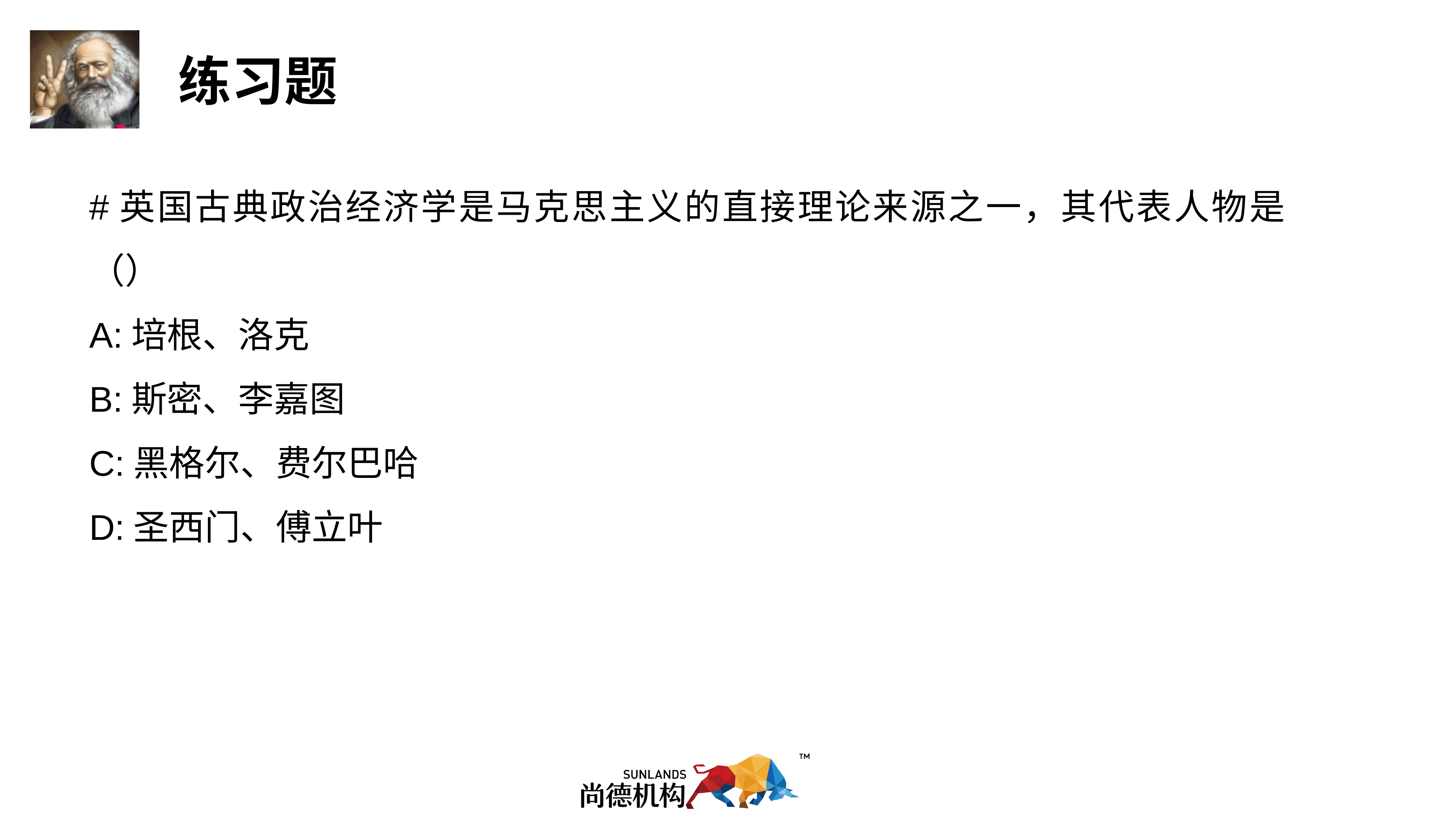

#英国古典政治经济学是马克思主义的直接理论来源之一，其代表人物是（）
A:培根、洛克
B:斯密、李嘉图
C:黑格尔、费尔巴哈
D:圣西门、傅立叶